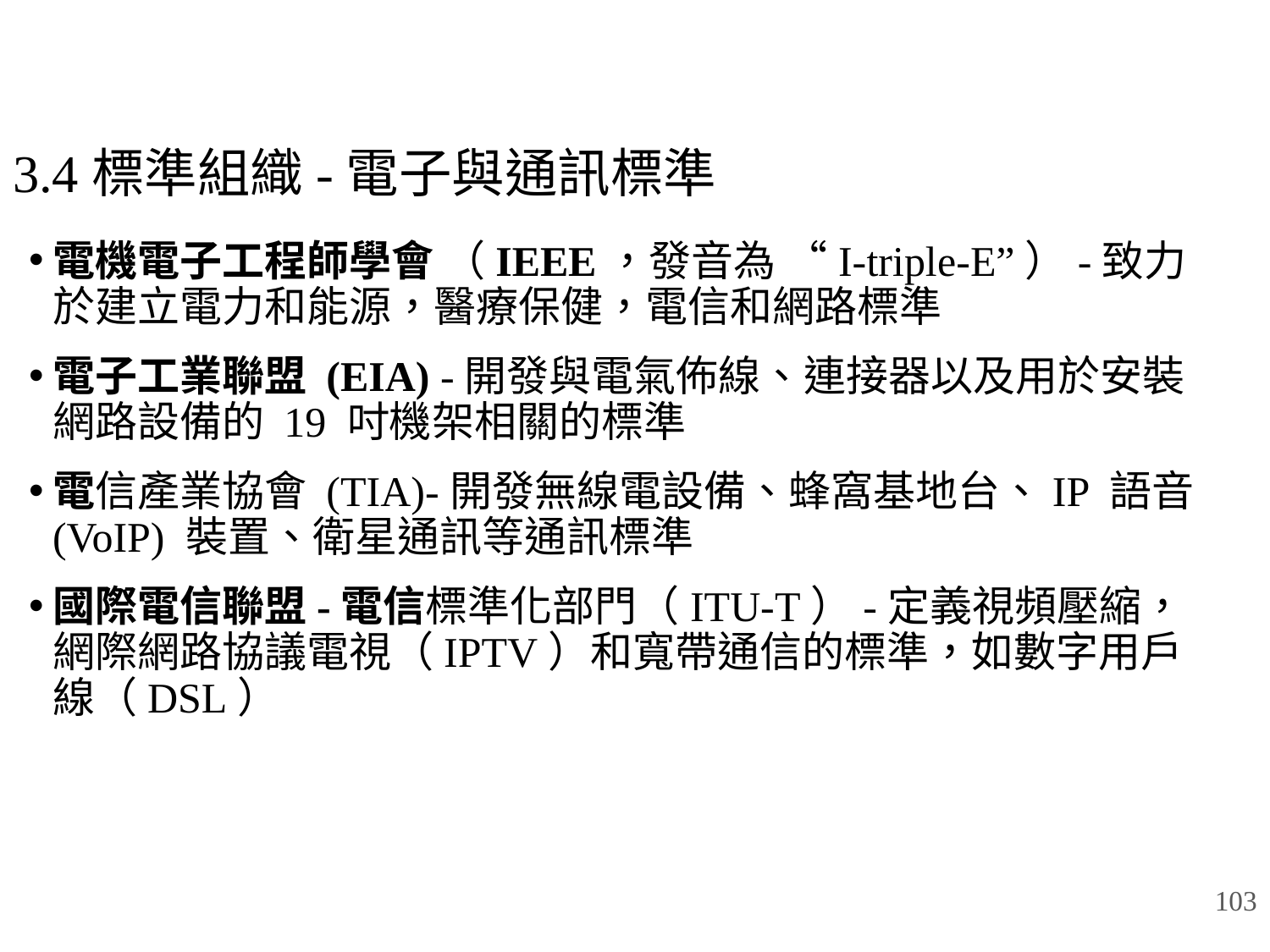

# 3.4標準組織-電子與通訊標準
電機電子工程師學會 （IEEE，發音為 “I-triple-E”）-致力於建立電力和能源，醫療保健，電信和網路標準
電子工業聯盟 (EIA) -開發與電氣佈線、連接器以及用於安裝網路設備的 19 吋機架相關的標準
電信產業協會 (TIA)-開發無線電設備、蜂窩基地台、IP 語音 (VoIP) 裝置、衛星通訊等通訊標準
國際電信聯盟-電信標準化部門（ITU-T）-定義視頻壓縮，網際網路協議電視（IPTV）和寬帶通信的標準，如數字用戶線（DSL）
103